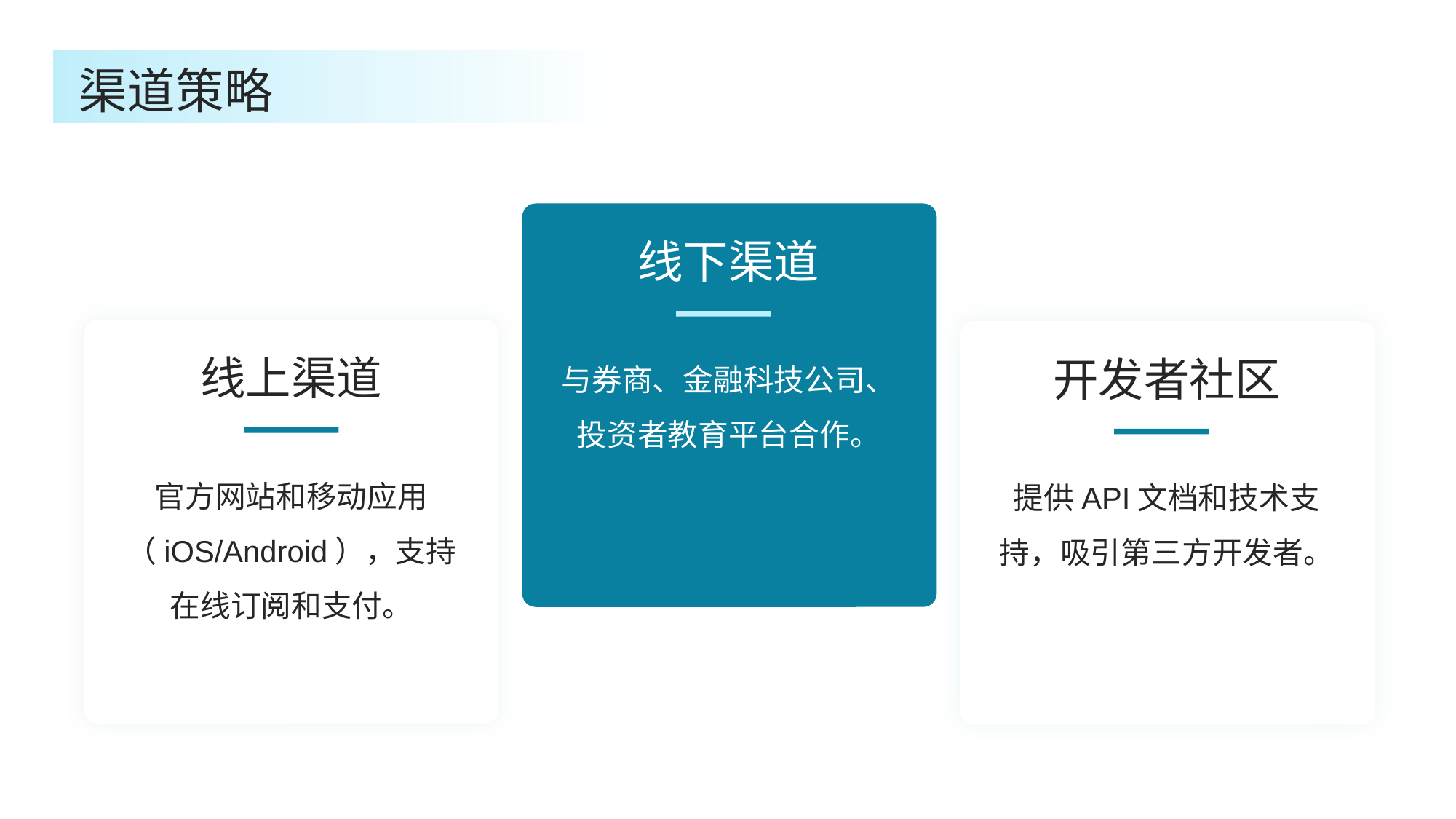

渠道策略

线下渠道

线上渠道
开发者社区
与券商、金融科技公司、投资者教育平台合作。

官方网站和移动应用（iOS/Android），支持在线订阅和支付。
提供API文档和技术支持，吸引第三方开发者。